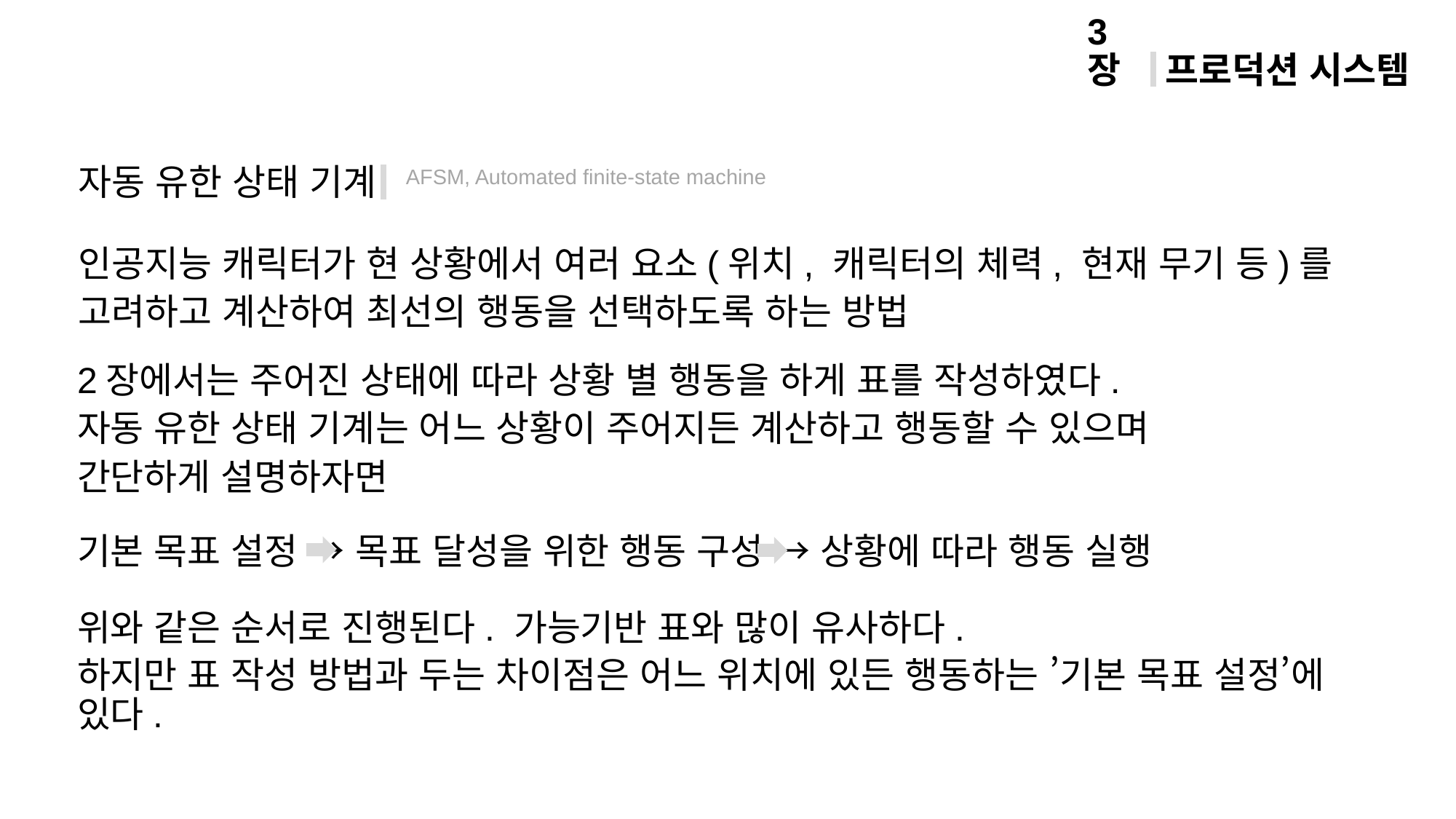

프로덕션 시스템
3장
자동 유한 상태 기계  AFSM, Automated finite-state machine
인공지능 캐릭터가 현 상황에서 여러 요소(위치, 캐릭터의 체력, 현재 무기 등)를
고려하고 계산하여 최선의 행동을 선택하도록 하는 방법
2장에서는 주어진 상태에 따라 상황 별 행동을 하게 표를 작성하였다.
자동 유한 상태 기계는 어느 상황이 주어지든 계산하고 행동할 수 있으며
간단하게 설명하자면
기본 목표 설정 → 목표 달성을 위한 행동 구성 → 상황에 따라 행동 실행

위와 같은 순서로 진행된다. 가능기반 표와 많이 유사하다.
하지만 표 작성 방법과 두는 차이점은 어느 위치에 있든 행동하는 ’기본 목표 설정’에 있다.